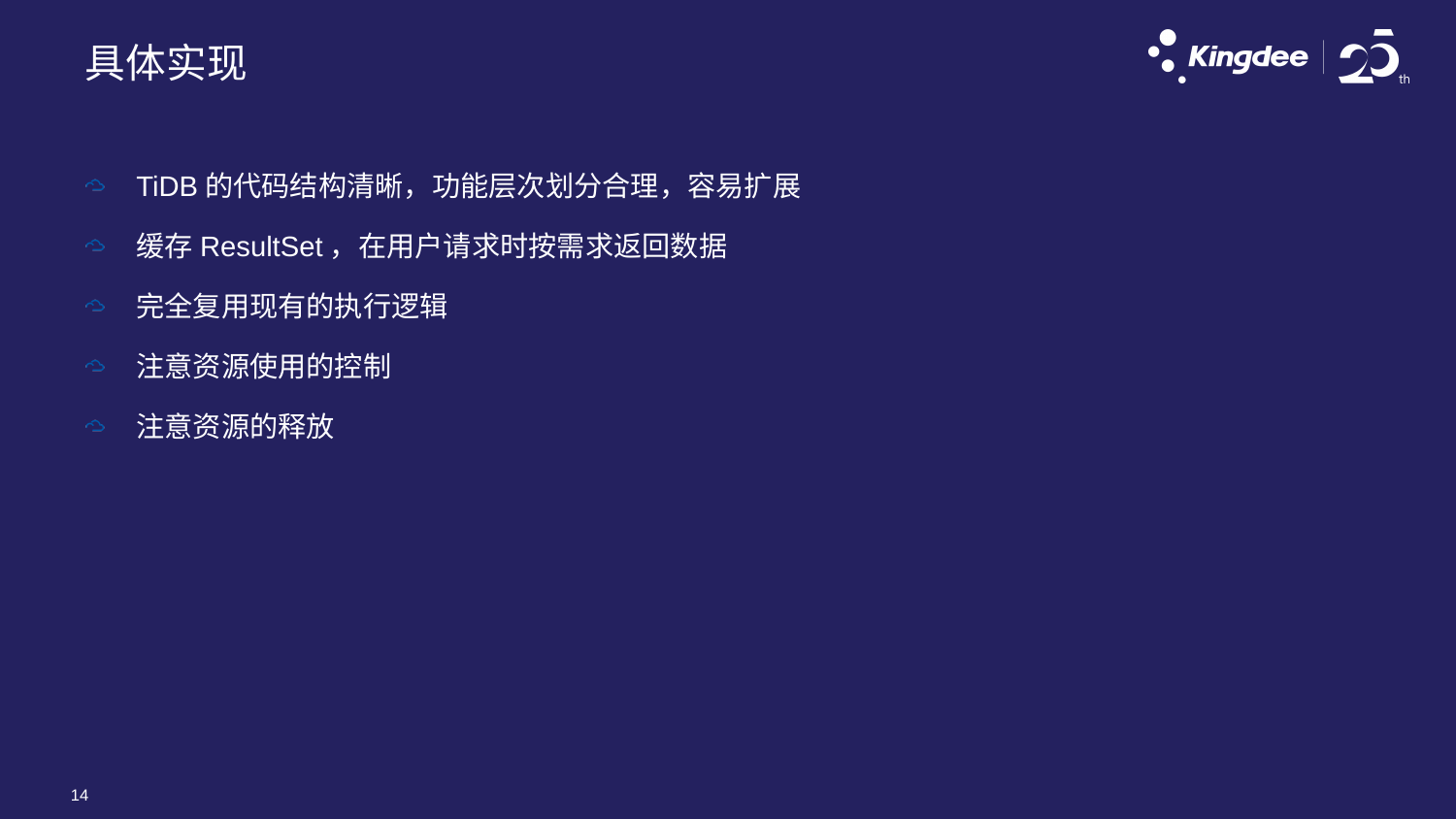

# 具体实现
TiDB的代码结构清晰，功能层次划分合理，容易扩展
缓存ResultSet，在用户请求时按需求返回数据
完全复用现有的执行逻辑
注意资源使用的控制
注意资源的释放